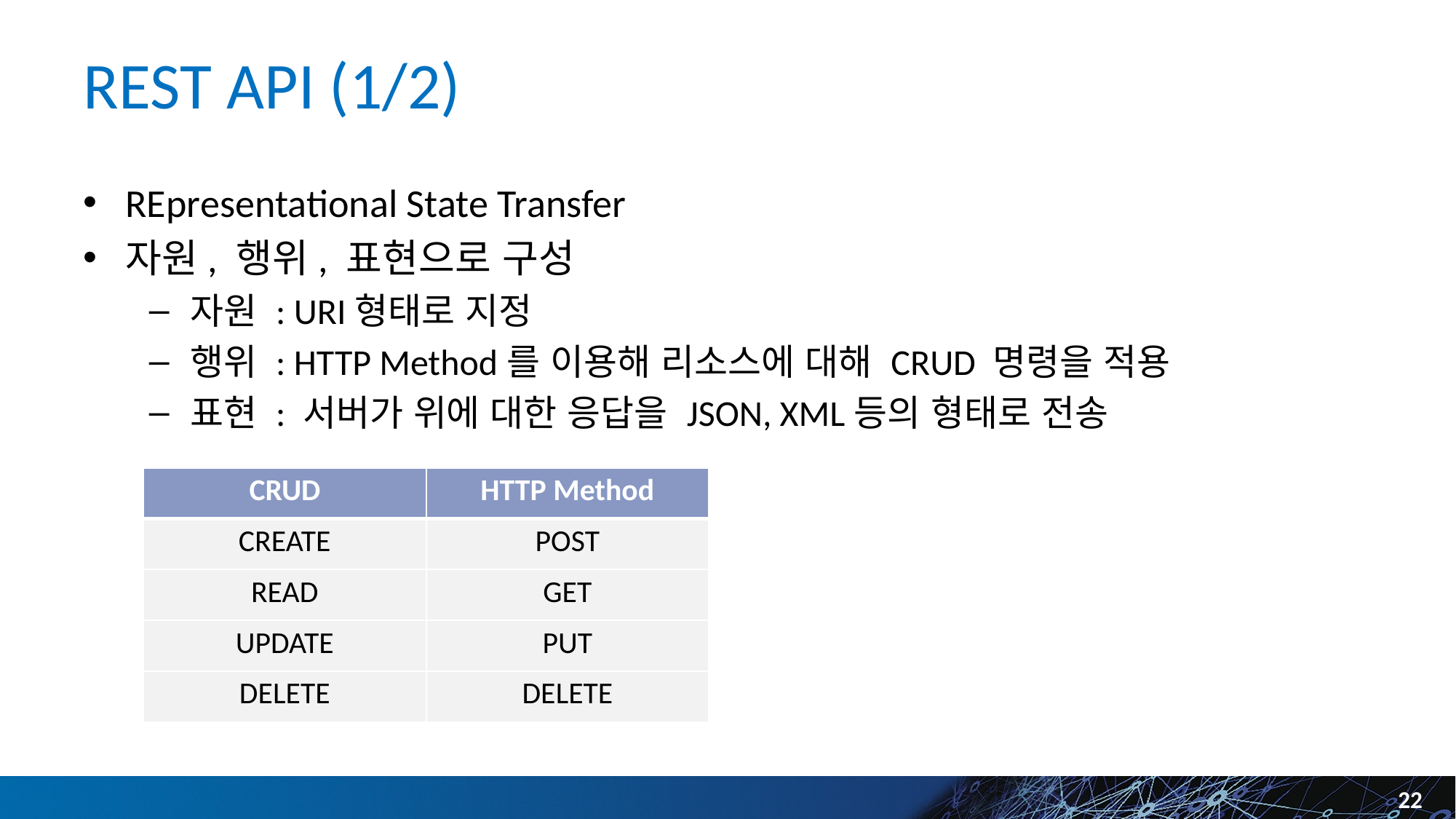

# REST API (1/2)
REpresentational State Transfer
자원, 행위, 표현으로 구성
자원 : URI형태로 지정
행위 : HTTP Method를 이용해 리소스에 대해 CRUD 명령을 적용
표현 : 서버가 위에 대한 응답을 JSON, XML등의 형태로 전송
| CRUD | HTTP Method |
| --- | --- |
| CREATE | POST |
| READ | GET |
| UPDATE | PUT |
| DELETE | DELETE |
22